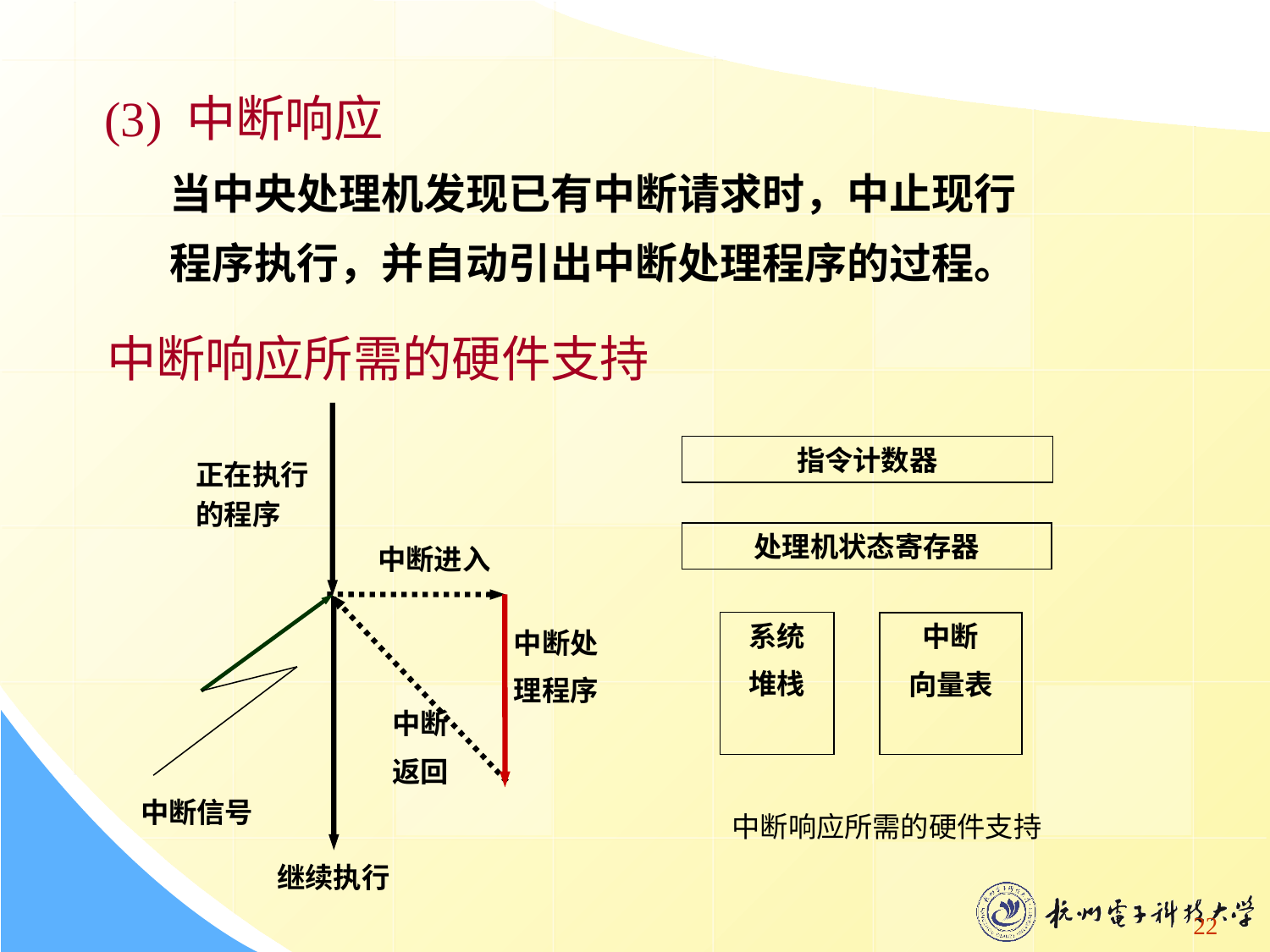

(3) 中断响应
当中央处理机发现已有中断请求时，中止现行
程序执行，并自动引出中断处理程序的过程。
中断响应所需的硬件支持

正在执行
的程序
中断进入

中断信号

中断处
理程序
中断
返回
继续执行
指令计数器
处理机状态寄存器
系统
堆栈

中断
向量表

中断响应所需的硬件支持
22